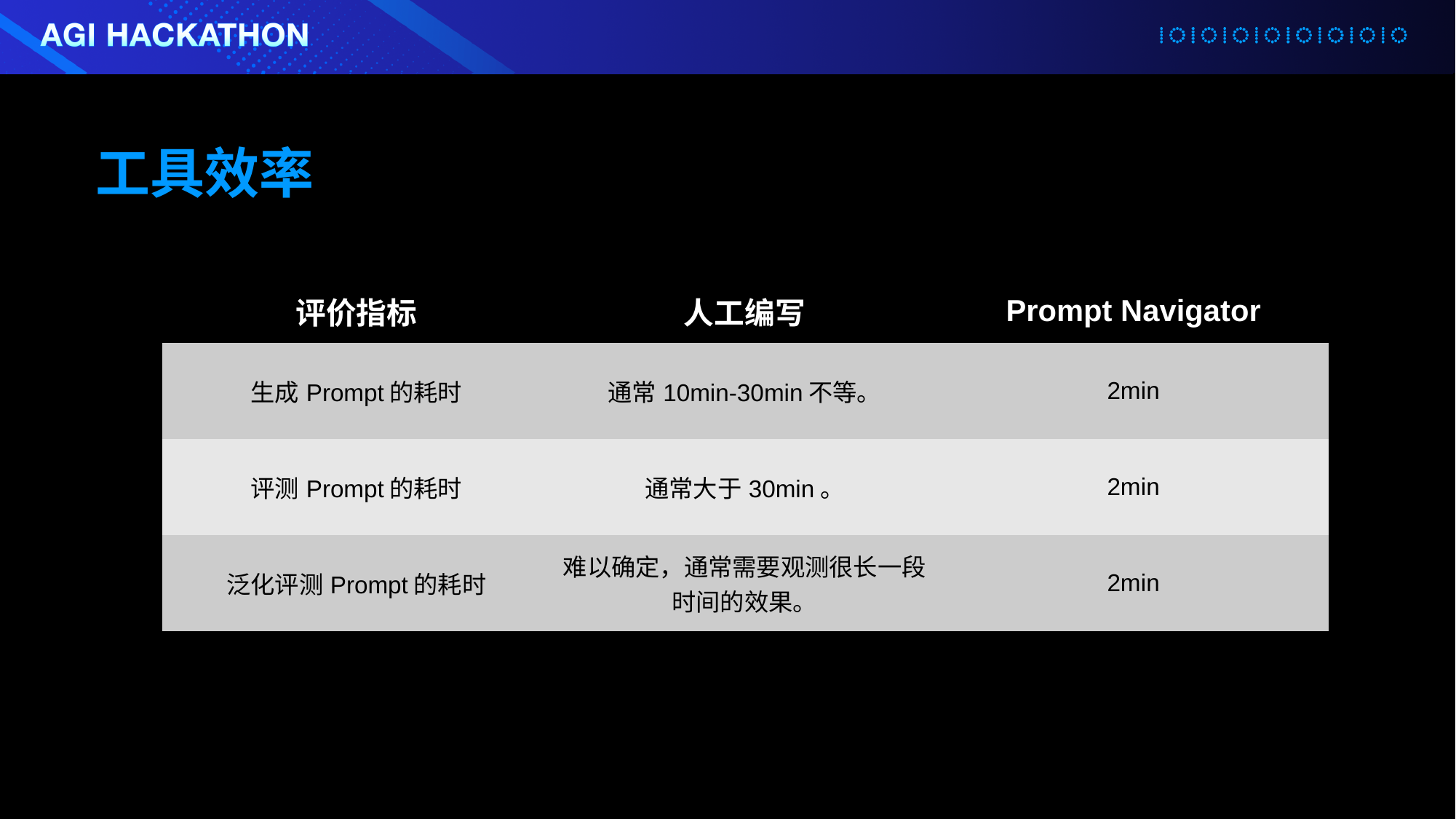

工具效率
| 评价指标 | 人工编写 | Prompt Navigator |
| --- | --- | --- |
| 生成Prompt的耗时 | 通常10min-30min不等。 | 2min |
| 评测Prompt的耗时 | 通常大于30min。 | 2min |
| 泛化评测Prompt的耗时 | 难以确定，通常需要观测很长一段时间的效果。 | 2min |